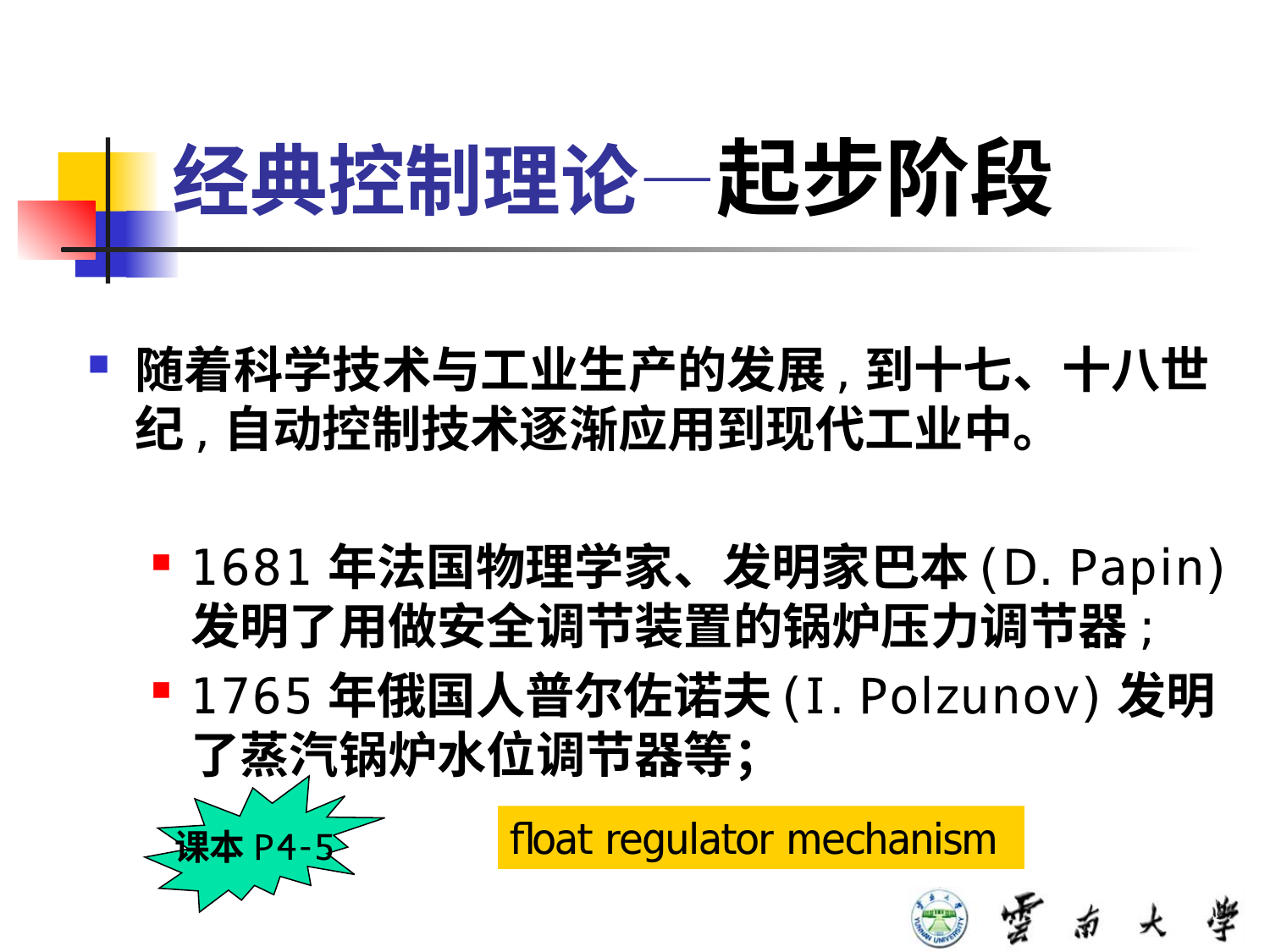

# 经典控制理论—起步阶段

随着科学技术与工业生产的发展,到十七、十八世纪,自动控制技术逐渐应用到现代工业中。

1681年法国物理学家、发明家巴本(D. Papin)发明了用做安全调节装置的锅炉压力调节器;
1765年俄国人普尔佐诺夫(I. Polzunov)发明了蒸汽锅炉水位调节器等；
课本P4-5
float regulator mechanism